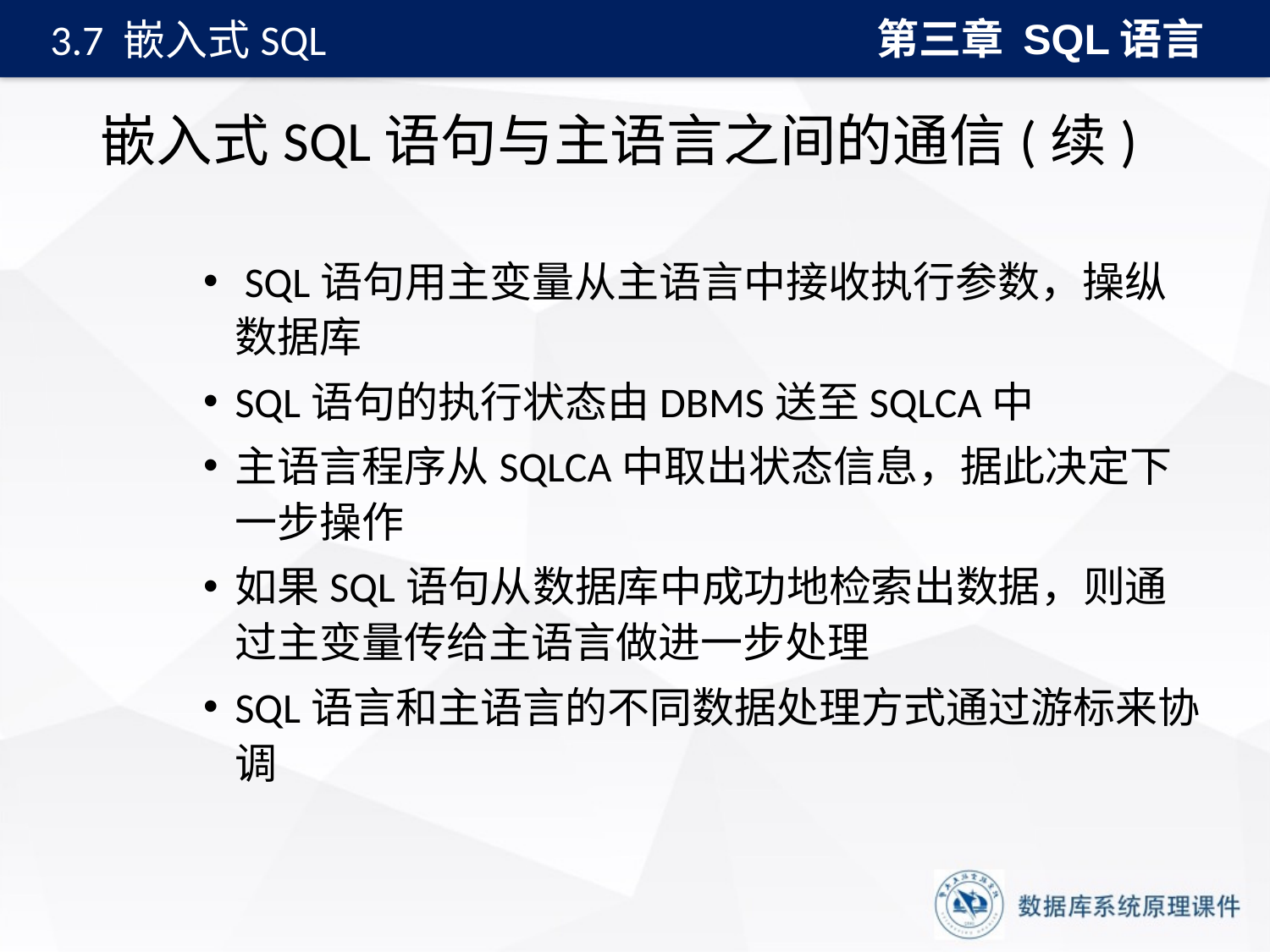

第三章 SQL语言
3.7 嵌入式SQL
# 嵌入式SQL语句与主语言之间的通信(续)
 SQL语句用主变量从主语言中接收执行参数，操纵数据库
SQL语句的执行状态由DBMS送至SQLCA中
主语言程序从SQLCA中取出状态信息，据此决定下一步操作
如果SQL语句从数据库中成功地检索出数据，则通过主变量传给主语言做进一步处理
SQL语言和主语言的不同数据处理方式通过游标来协调